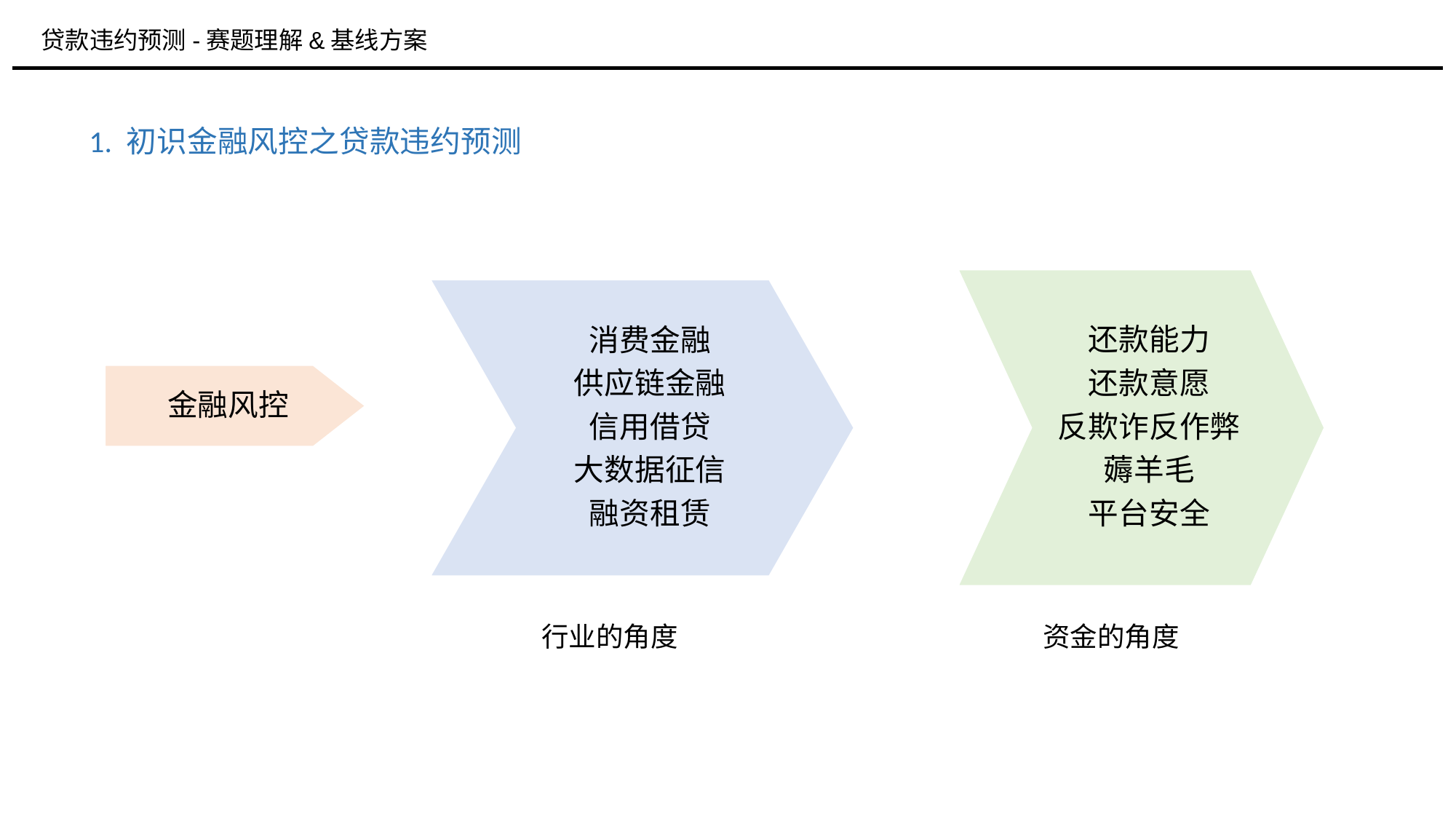

贷款违约预测-赛题理解&基线方案
1. 初识金融风控之贷款违约预测
还款能力
还款意愿
反欺诈反作弊
薅羊毛
平台安全
消费金融
供应链金融
信用借贷
大数据征信
融资租赁
金融风控
行业的角度
资金的角度